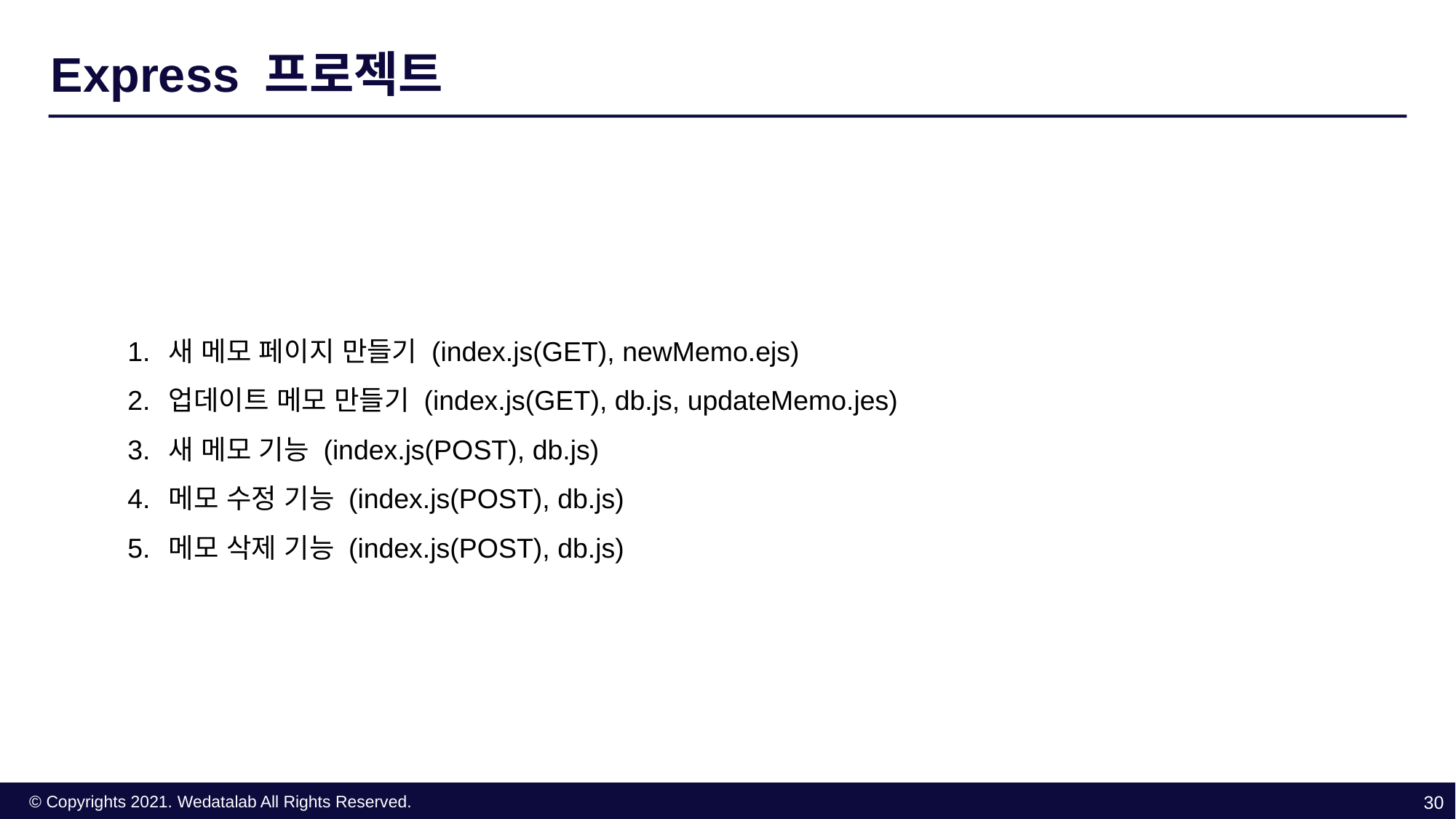

Express 프로젝트
새 메모 페이지 만들기 (index.js(GET), newMemo.ejs)
업데이트 메모 만들기 (index.js(GET), db.js, updateMemo.jes)
새 메모 기능 (index.js(POST), db.js)
메모 수정 기능 (index.js(POST), db.js)
메모 삭제 기능 (index.js(POST), db.js)
30
© Copyrights 2021. Wedatalab All Rights Reserved.